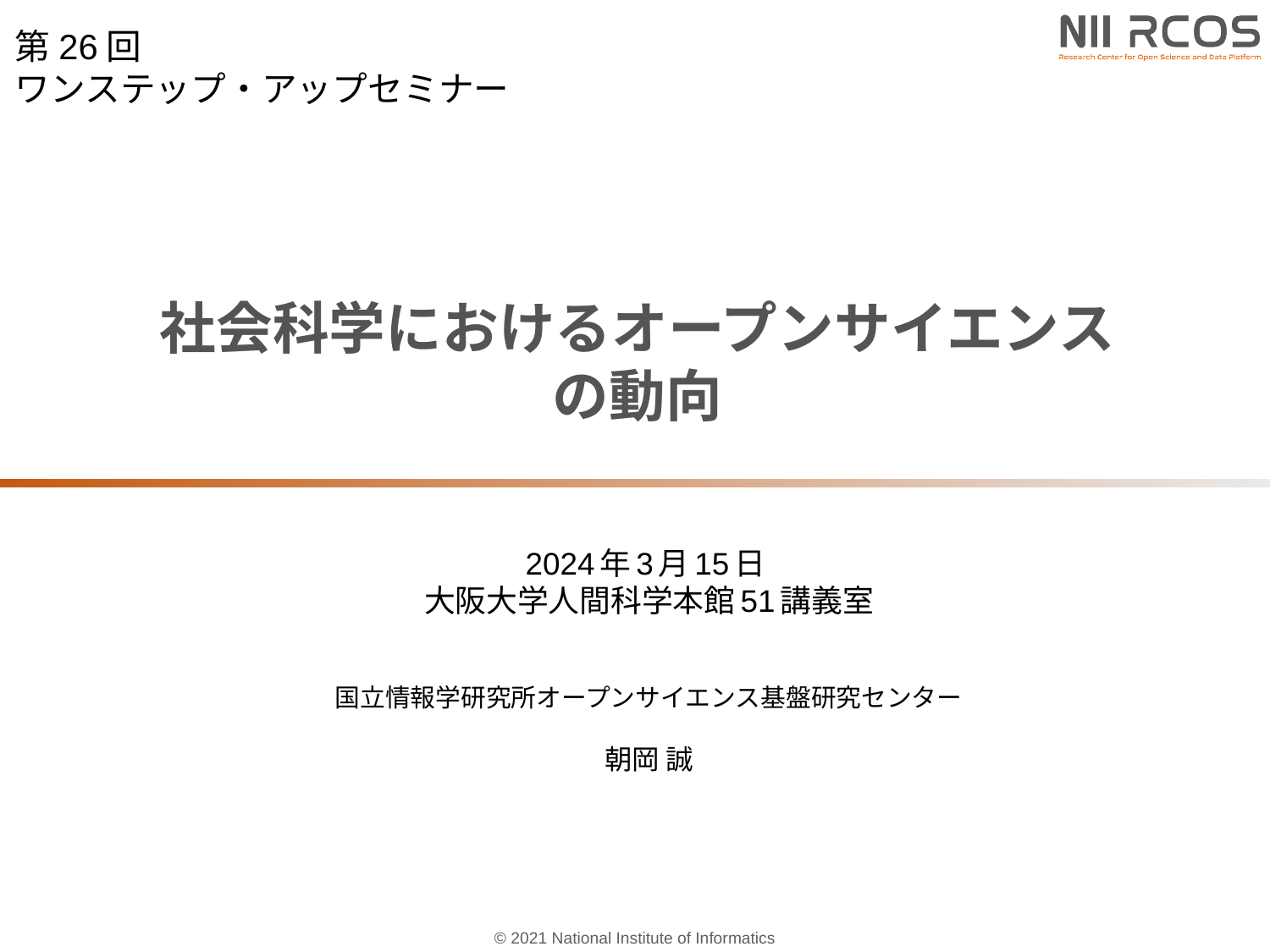

第26回
ワンステップ・アップセミナー
# 社会科学におけるオープンサイエンスの動向

2024年3月15日
大阪大学人間科学本館51講義室

国立情報学研究所オープンサイエンス基盤研究センター

朝岡 誠